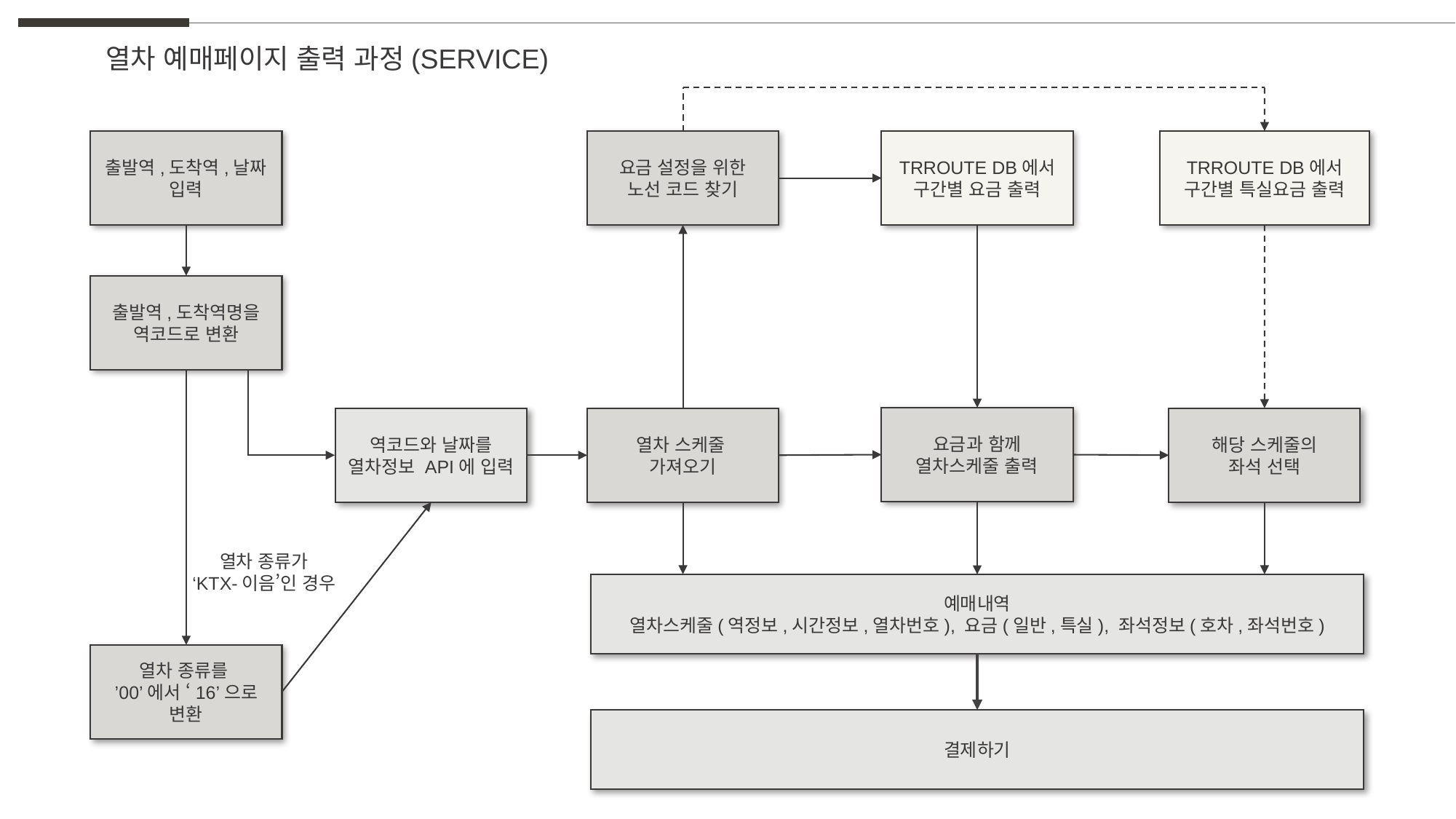

열차 예매페이지 출력 과정(SERVICE)
TRROUTE DB에서
구간별 특실요금 출력
TRROUTE DB에서
구간별 요금 출력
요금 설정을 위한
노선 코드 찾기
출발역,도착역,날짜
입력
출발역,도착역명을
역코드로 변환
요금과 함께
열차스케줄 출력
해당 스케줄의
좌석 선택
역코드와 날짜를
열차정보 API에 입력
열차 스케줄
가져오기
열차 종류가
‘KTX-이음’인 경우

예매내역
열차스케줄(역정보,시간정보,열차번호), 요금(일반,특실), 좌석정보(호차,좌석번호)
열차 종류를
’00’에서 ‘16’으로
변환
결제하기